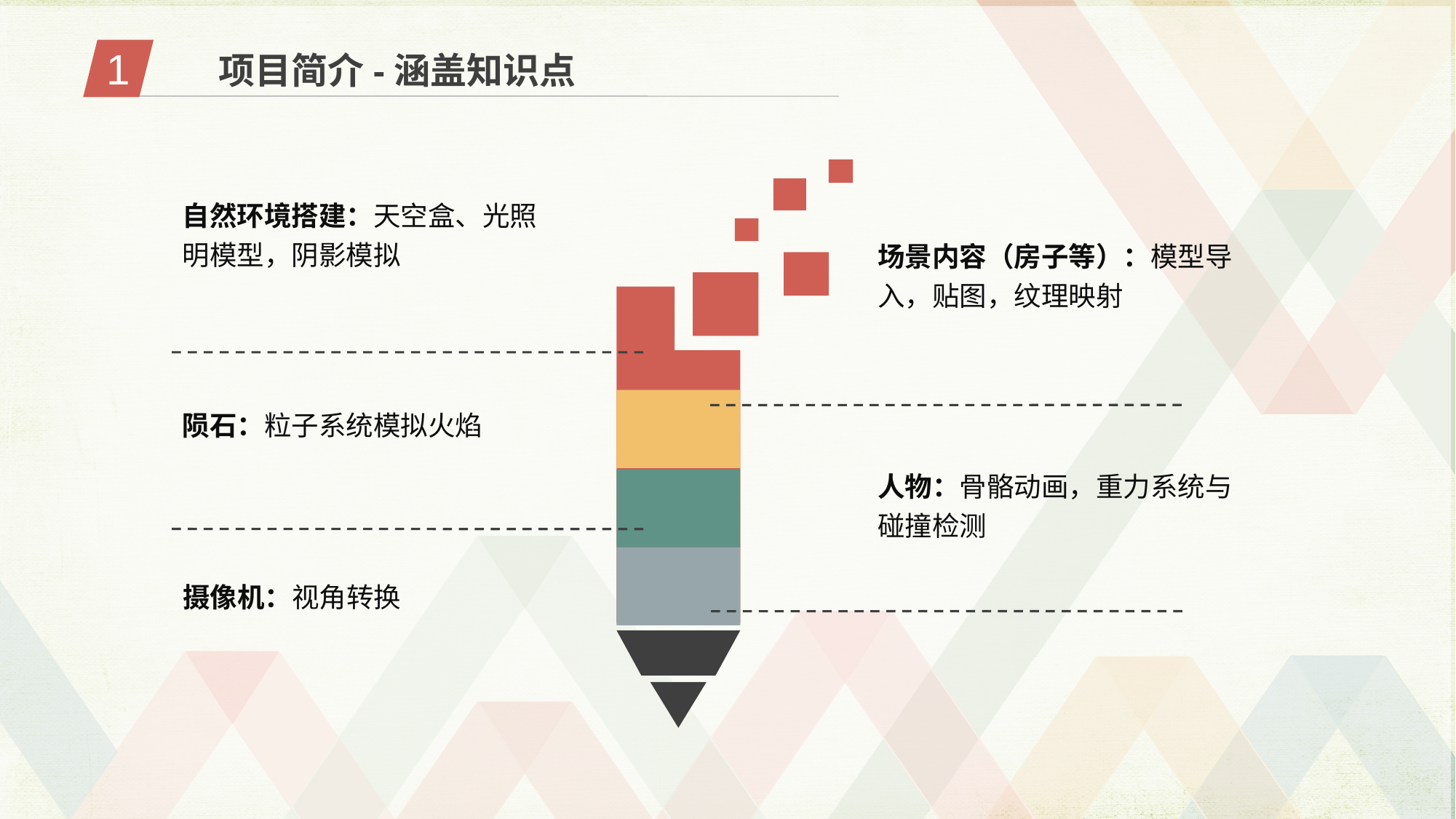

1

项目简介-涵盖知识点

自然环境搭建：天空盒、光照明模型，阴影模拟

场景内容（房子等）：模型导入，贴图，纹理映射

陨石：粒子系统模拟火焰

人物：骨骼动画，重力系统与碰撞检测

摄像机：视角转换